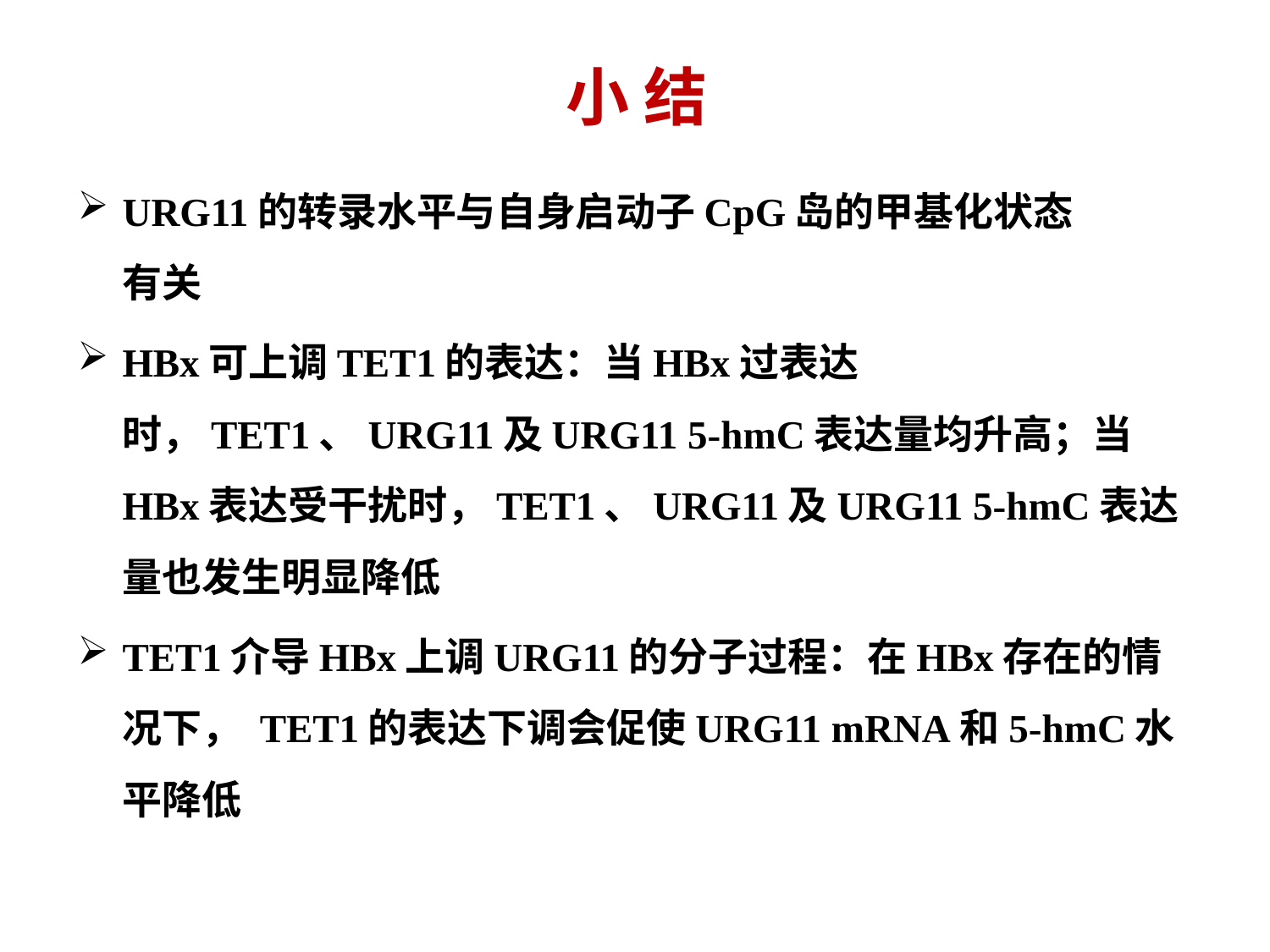

# 小 结
URG11的转录水平与自身启动子CpG岛的甲基化状态
有关
HBx可上调TET1的表达：当HBx过表达时，TET1、URG11及URG11 5-hmC表达量均升高；当HBx表达受干扰时，TET1、URG11及URG11 5-hmC表达量也发生明显降低
TET1介导HBx上调URG11的分子过程：在HBx存在的情况下， TET1的表达下调会促使URG11 mRNA和5-hmC水平降低